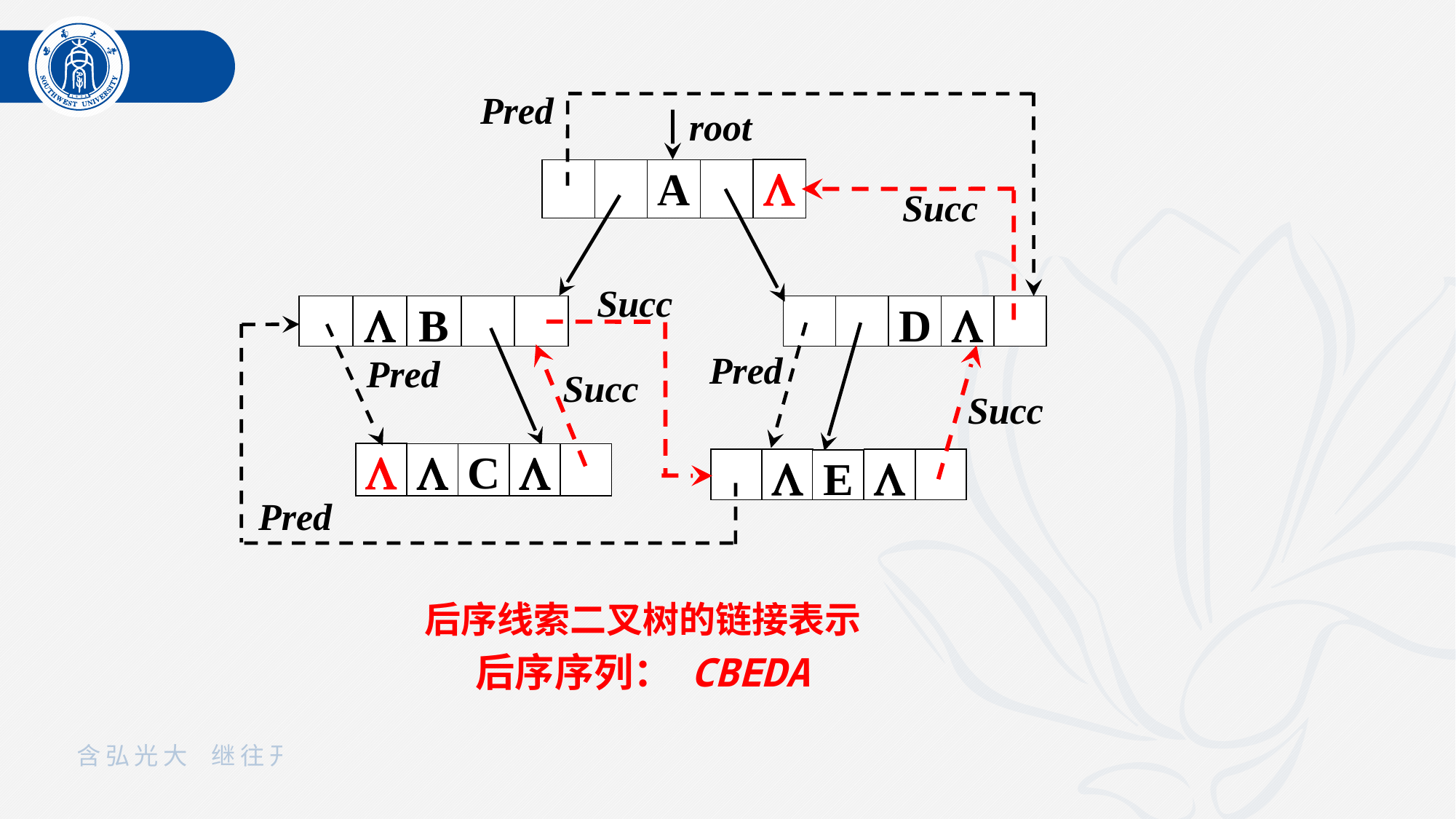

Pred

root
Λ

A

Succ
Succ

Λ
B

D
Λ

Pred
Pred
Succ
Succ
Λ
Λ
C
Λ

Λ
Λ

E

Pred

后序线索二叉树的链接表示
后序序列： CBEDA